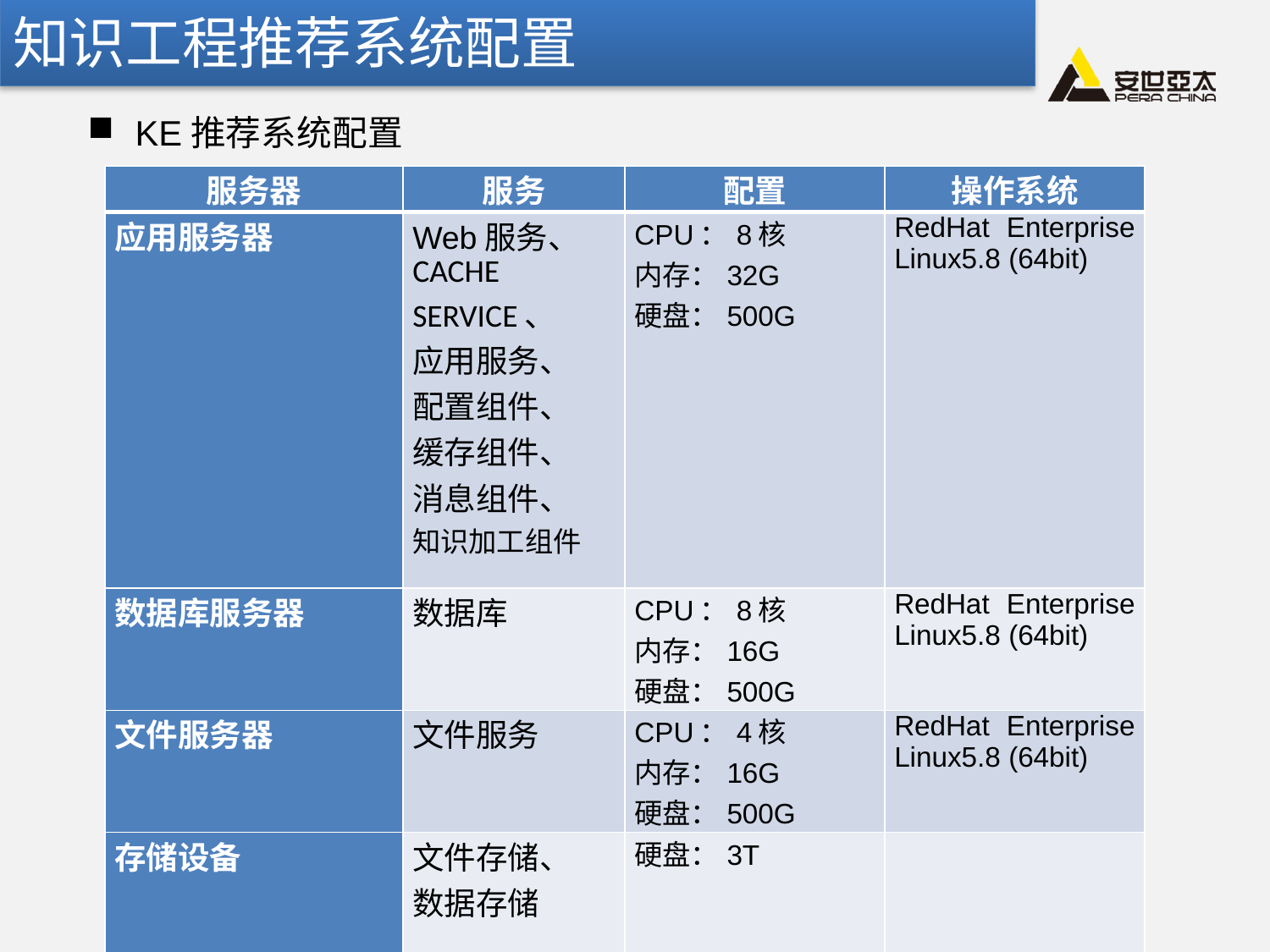

知识工程推荐系统配置
KE推荐系统配置

| 服务器 | 服务 | 配置 | 操作系统 |
| --- | --- | --- | --- |
| 应用服务器 | Web服务、 CACHE SERVICE、 应用服务、 配置组件、 缓存组件、 消息组件、 知识加工组件 | CPU：8核 内存：32G 硬盘：500G | RedHat Enterprise Linux5.8 (64bit) |
| 数据库服务器 | 数据库 | CPU：8核 内存：16G 硬盘：500G | RedHat Enterprise Linux5.8 (64bit) |
| 文件服务器 | 文件服务 | CPU：4核 内存：16G 硬盘：500G | RedHat Enterprise Linux5.8 (64bit) |
| 存储设备 | 文件存储、 数据存储 | 硬盘：3T |  |